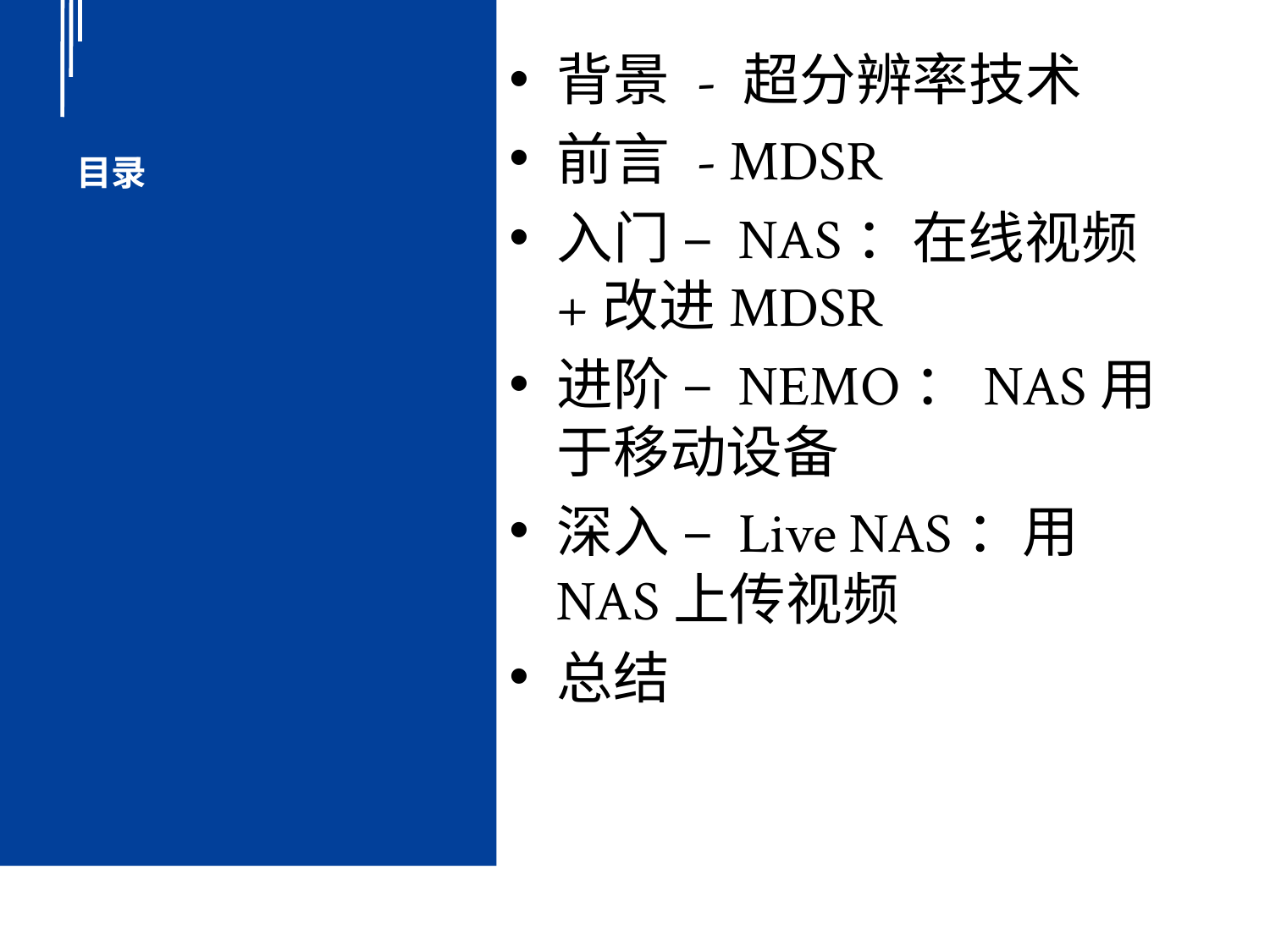

# 目录
背景 - 超分辨率技术
前言 - MDSR
入门 – NAS：在线视频+改进MDSR
进阶 – NEMO：NAS用于移动设备
深入 – Live NAS：用NAS上传视频
总结